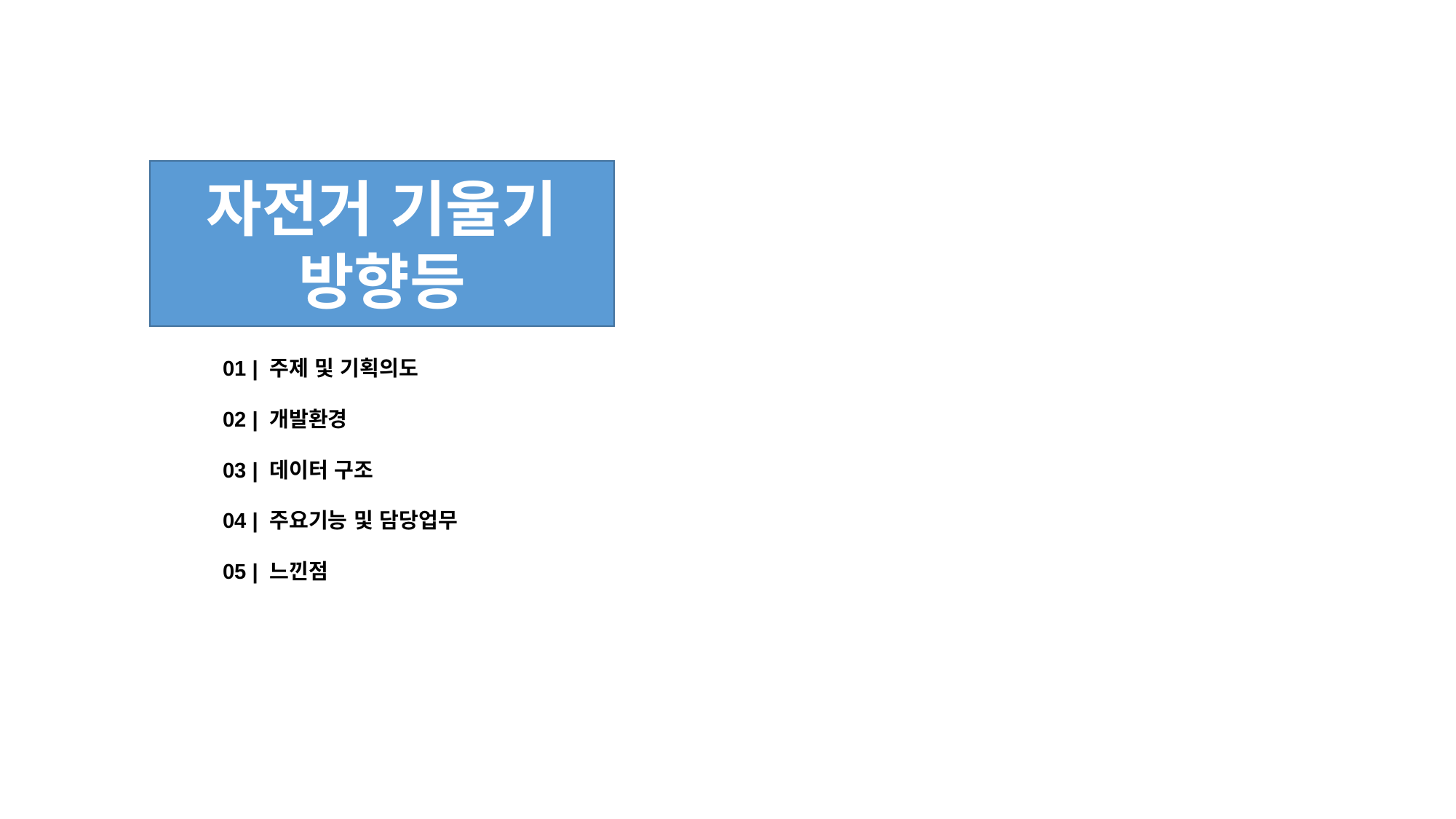

자전거 기울기 방향등
01 | 주제 및 기획의도

02 | 개발환경

03 | 데이터 구조

04 | 주요기능 및 담당업무

05 | 느낀점